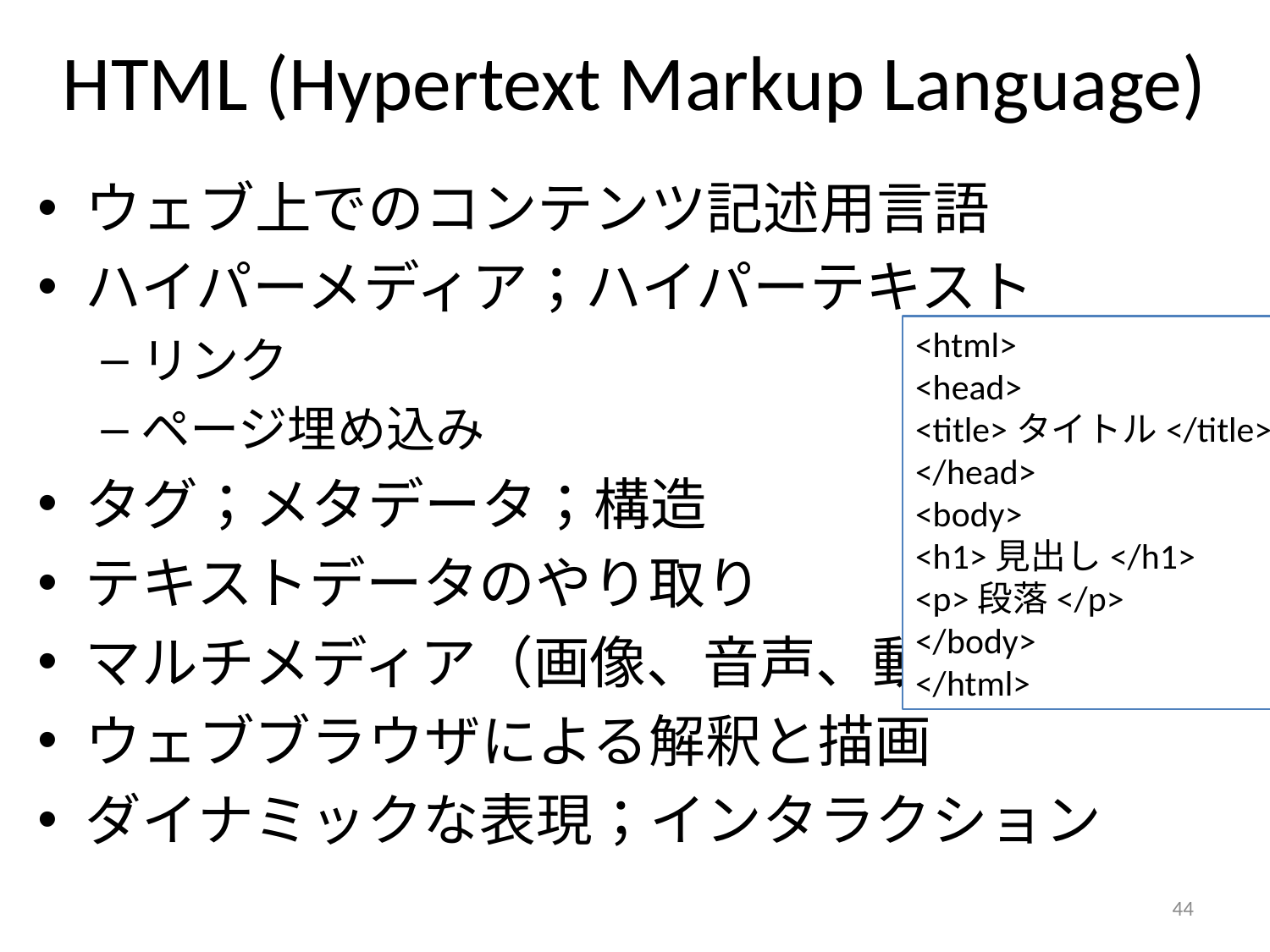

# HTML (Hypertext Markup Language)
ウェブ上でのコンテンツ記述用言語
ハイパーメディア；ハイパーテキスト
リンク
ページ埋め込み
タグ；メタデータ；構造
テキストデータのやり取り
マルチメディア（画像、音声、動画）
ウェブブラウザによる解釈と描画
ダイナミックな表現；インタラクション
<html>
<head>
<title>タイトル</title>
</head>
<body>
<h1>見出し</h1>
<p>段落</p>
</body>
</html>
44